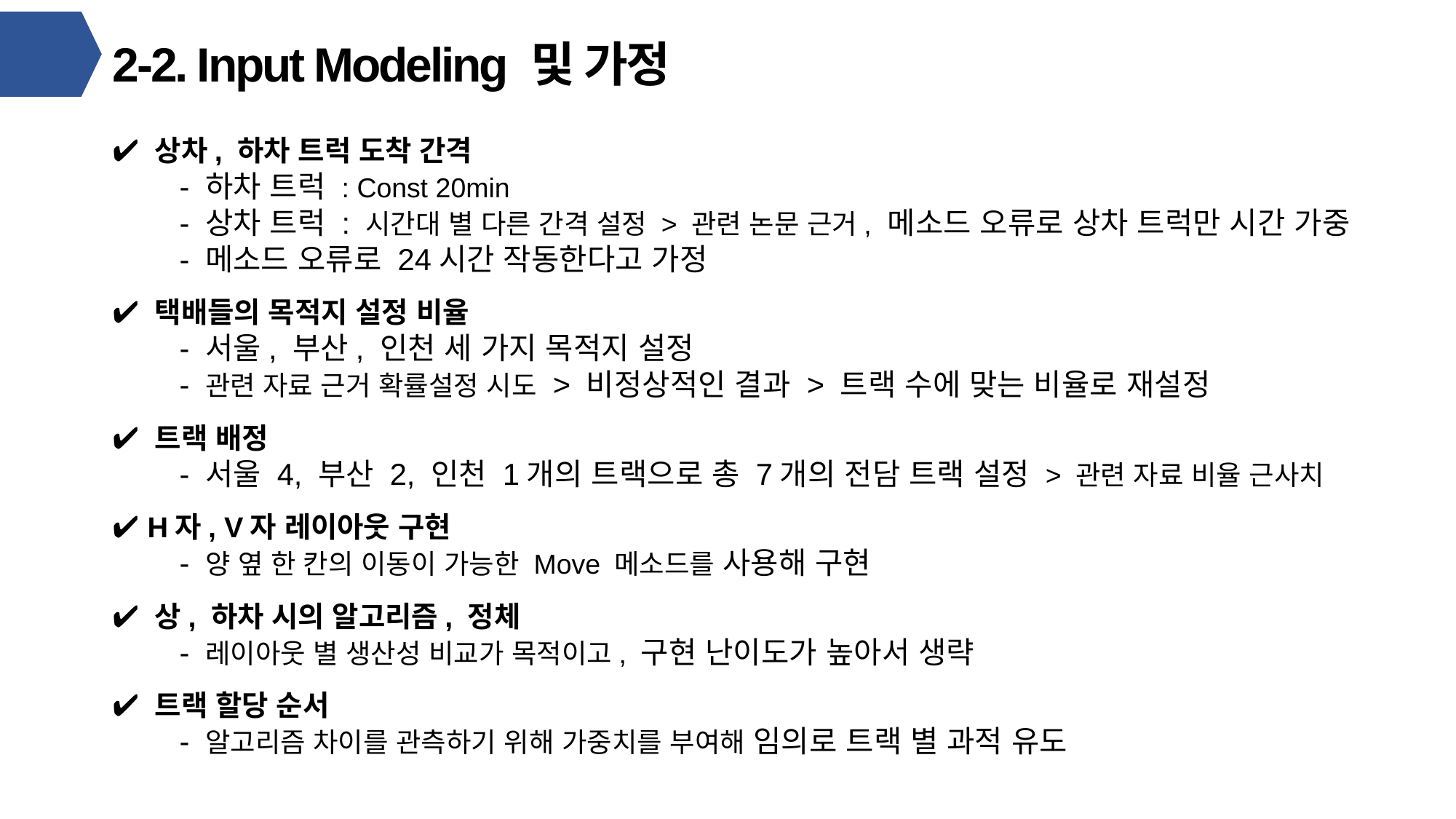

# 2-2. Input Modeling 및 가정
✔ 상차, 하차 트럭 도착 간격
        - 하차 트럭 : Const 20min
        - 상차 트럭 : 시간대 별 다른 간격 설정 > 관련 논문 근거, 메소드 오류로 상차 트럭만 시간 가중
        - 메소드 오류로 24시간 작동한다고 가정

✔ 택배들의 목적지 설정 비율
        - 서울, 부산, 인천 세 가지 목적지 설정
        - 관련 자료 근거 확률설정 시도 > 비정상적인 결과 > 트랙 수에 맞는 비율로 재설정

✔ 트랙 배정
        - 서울 4, 부산 2, 인천 1개의 트랙으로 총 7개의 전담 트랙 설정 > 관련 자료 비율 근사치

✔ H자, V자 레이아웃 구현
        - 양 옆 한 칸의 이동이 가능한 Move 메소드를 사용해 구현

✔ 상, 하차 시의 알고리즘, 정체
        - 레이아웃 별 생산성 비교가 목적이고, 구현 난이도가 높아서 생략

✔ 트랙 할당 순서
        - 알고리즘 차이를 관측하기 위해 가중치를 부여해 임의로 트랙 별 과적 유도